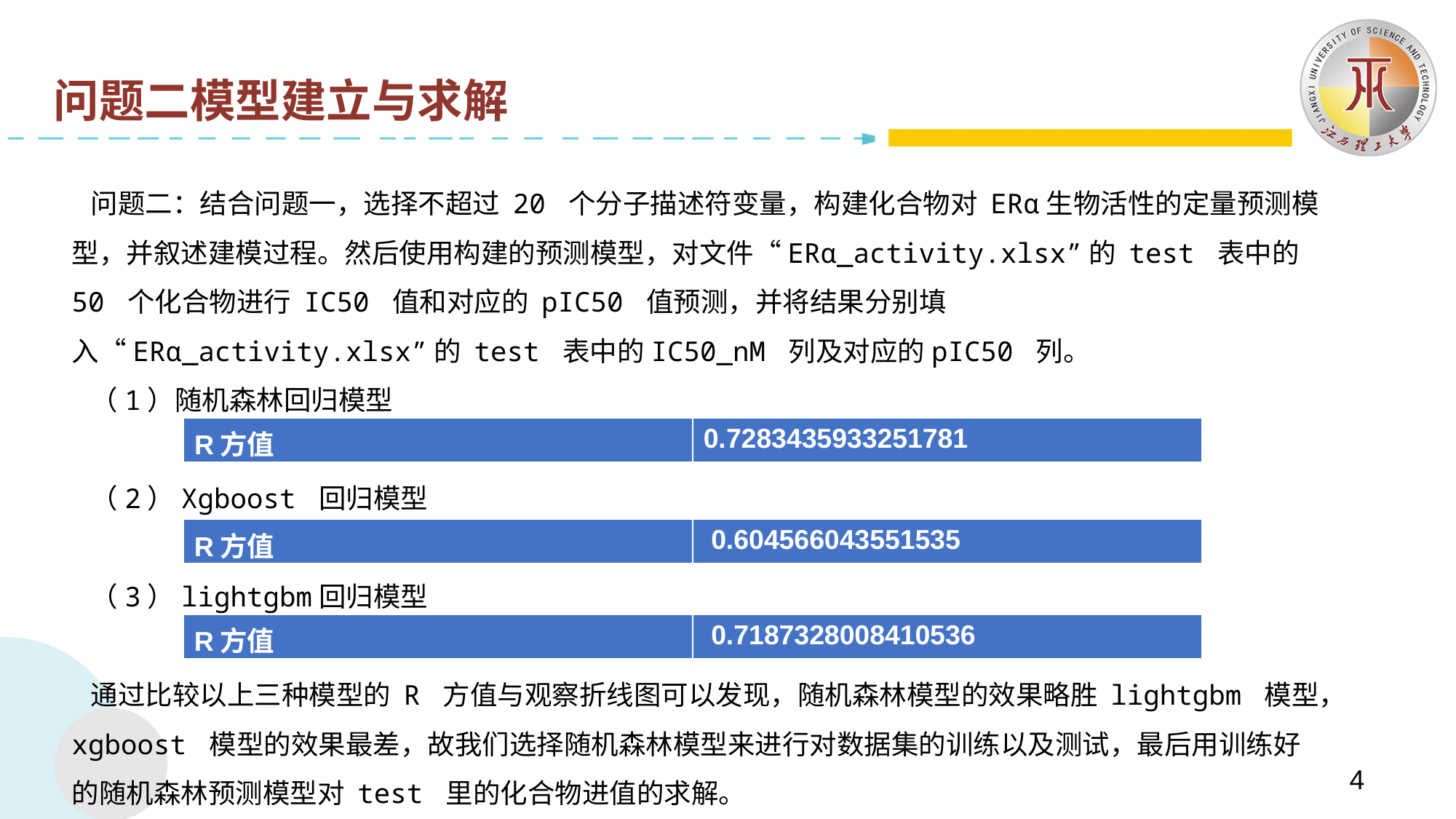

问题二模型建立与求解
  问题二：结合问题一，选择不超过 20 个分子描述符变量，构建化合物对 ERα生物活性的定量预测模型，并叙述建模过程。然后使用构建的预测模型，对文件“ERα_activity.xlsx”的 test 表中的 50 个化合物进行 IC50 值和对应的 pIC50 值预测，并将结果分别填入“ERα_activity.xlsx”的 test 表中的IC50_nM 列及对应的pIC50 列。
  （1）随机森林回归模型

  （2）Xgboost 回归模型

  （3）lightgbm回归模型

  通过比较以上三种模型的 R 方值与观察折线图可以发现，随机森林模型的效果略胜 lightgbm 模型，xgboost 模型的效果最差，故我们选择随机森林模型来进行对数据集的训练以及测试，最后用训练好的随机森林预测模型对 test 里的化合物进值的求解。
| R方值 | 0.7283435933251781 |
| --- | --- |
| R方值 | 0.604566043551535 |
| --- | --- |
| R方值 | 0.7187328008410536 |
| --- | --- |
4